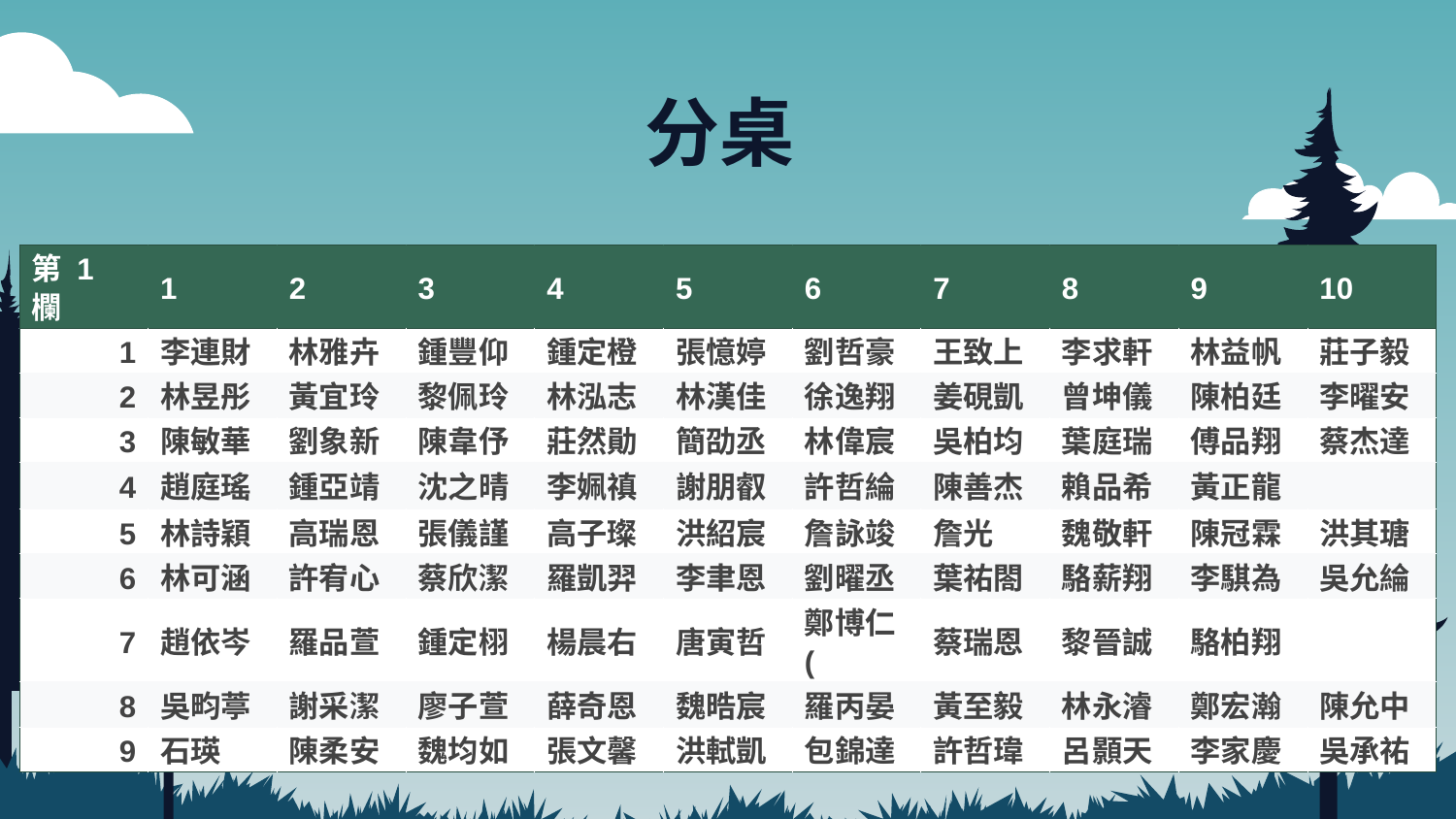

# 分桌

| 第 1 欄 | 1 | 2 | 3 | 4 | 5 | 6 | 7 | 8 | 9 | 10 |
| --- | --- | --- | --- | --- | --- | --- | --- | --- | --- | --- |
| 1 | 李連財 | 林雅卉 | 鍾豐仰 | 鍾定橙 | 張憶婷 | 劉哲豪 | 王致上 | 李求軒 | 林益帆 | 莊子毅 |
| 2 | 林昱彤 | 黃宜玲 | 黎佩玲 | 林泓志 | 林漢佳 | 徐逸翔 | 姜硯凱 | 曾坤儀 | 陳柏廷 | 李曜安 |
| 3 | 陳敏華 | 劉象新 | 陳韋伃 | 莊然勛 | 簡劭丞 | 林偉宸 | 吳柏均 | 葉庭瑞 | 傅品翔 | 蔡杰達 |
| 4 | 趙庭瑤 | 鍾亞靖 | 沈之晴 | 李姵禛 | 謝朋叡 | 許哲綸 | 陳善杰 | 賴品希 | 黃正龍 |  |
| 5 | 林詩穎 | 高瑞恩 | 張儀謹 | 高子璨 | 洪紹宸 | 詹詠竣 | 詹光 | 魏敬軒 | 陳冠霖 | 洪其瑭 |
| 6 | 林可涵 | 許宥心 | 蔡欣潔 | 羅凱羿 | 李聿恩 | 劉曜丞 | 葉祐閤 | 駱薪翔 | 李騏為 | 吳允綸 |
| 7 | 趙依岑 | 羅品萱 | 鍾定栩 | 楊晨右 | 唐寅哲 | 鄭博仁( | 蔡瑞恩 | 黎晉誠 | 駱柏翔 |  |
| 8 | 吳畇葶 | 謝采潔 | 廖子萱 | 薛奇恩 | 魏晧宸 | 羅丙晏 | 黃至毅 | 林永濬 | 鄭宏瀚 | 陳允中 |
| 9 | 石瑛 | 陳柔安 | 魏均如 | 張文馨 | 洪軾凱 | 包錦達 | 許哲瑋 | 呂顥天 | 李家慶 | 吳承祐 |